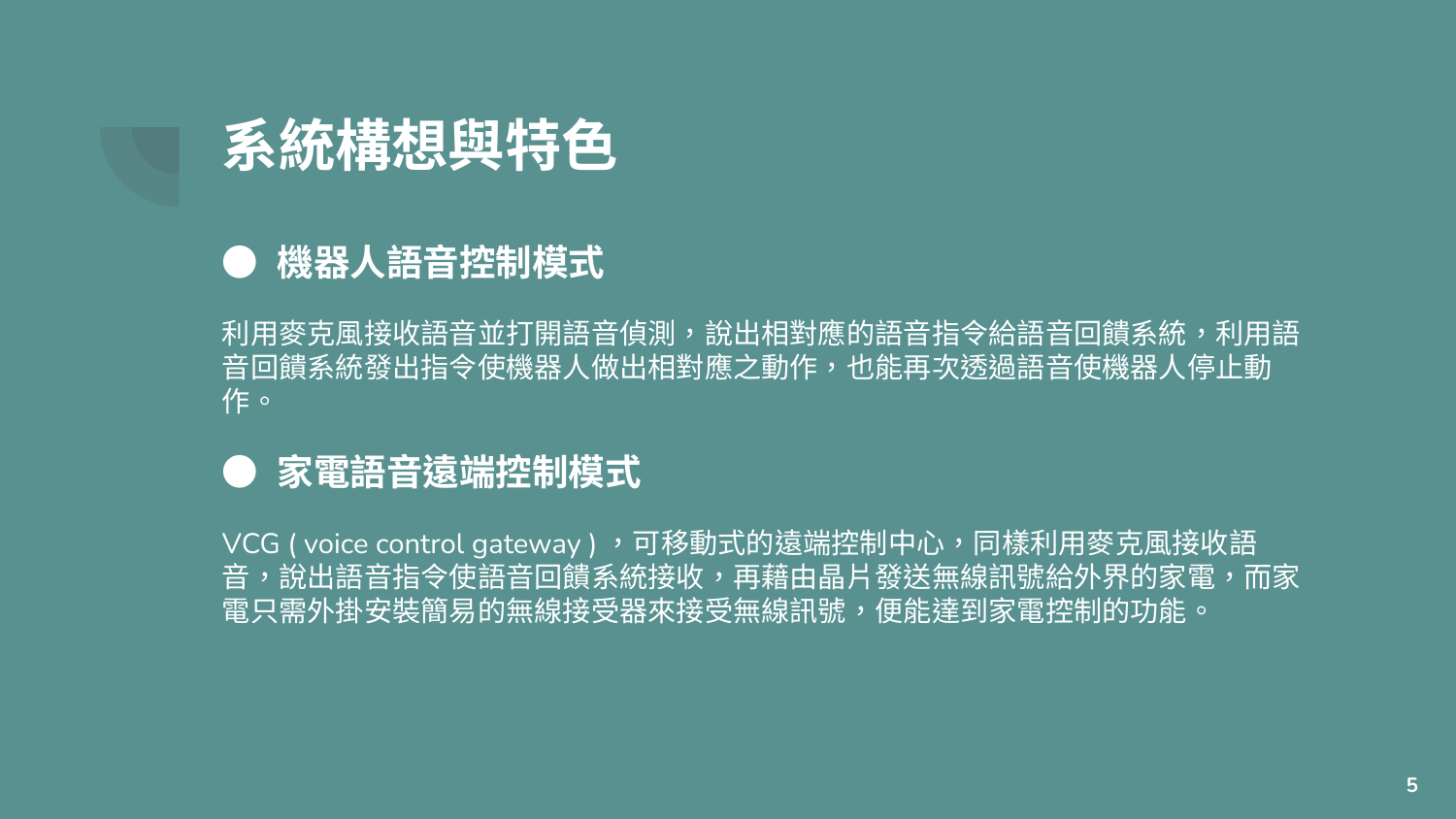

# 系統構想與特色
● 機器人語音控制模式
利用麥克風接收語音並打開語音偵測，說出相對應的語音指令給語音回饋系統，利用語音回饋系統發出指令使機器人做出相對應之動作，也能再次透過語音使機器人停止動作。
● 家電語音遠端控制模式
VCG ( voice control gateway )，可移動式的遠端控制中心，同樣利用麥克風接收語音，說出語音指令使語音回饋系統接收，再藉由晶片發送無線訊號給外界的家電，而家電只需外掛安裝簡易的無線接受器來接受無線訊號，便能達到家電控制的功能。

5